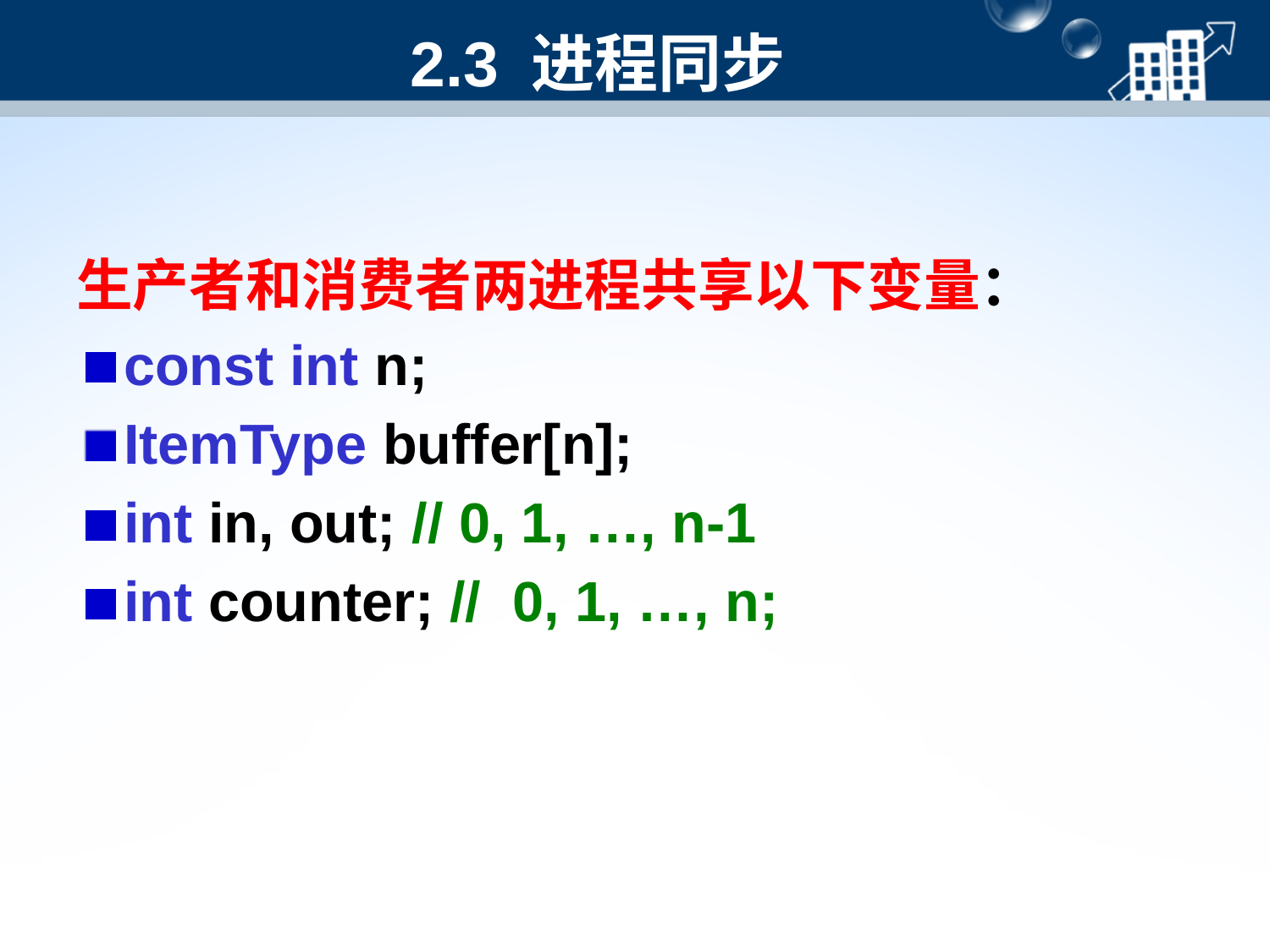

# 2.3 进程同步
生产者和消费者两进程共享以下变量：
const int n;
ItemType buffer[n];
int in, out; // 0, 1, …, n-1
int counter; //  0, 1, …, n;